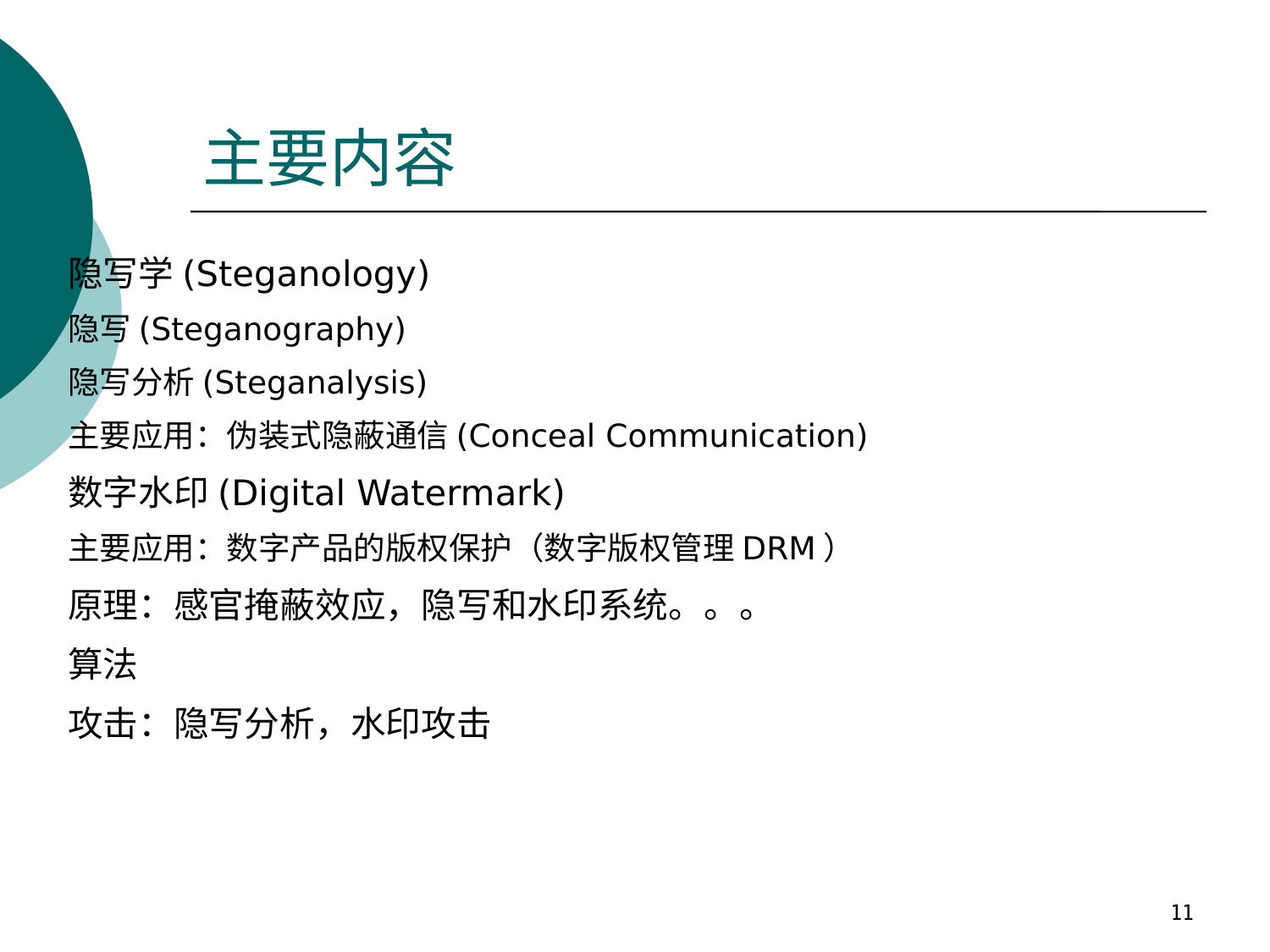

# 主要内容
隐写学(Steganology)
隐写(Steganography)
隐写分析(Steganalysis)
主要应用：伪装式隐蔽通信(Conceal Communication)
数字水印(Digital Watermark)
主要应用：数字产品的版权保护（数字版权管理DRM）
原理：感官掩蔽效应，隐写和水印系统。。。
算法
攻击：隐写分析，水印攻击

11